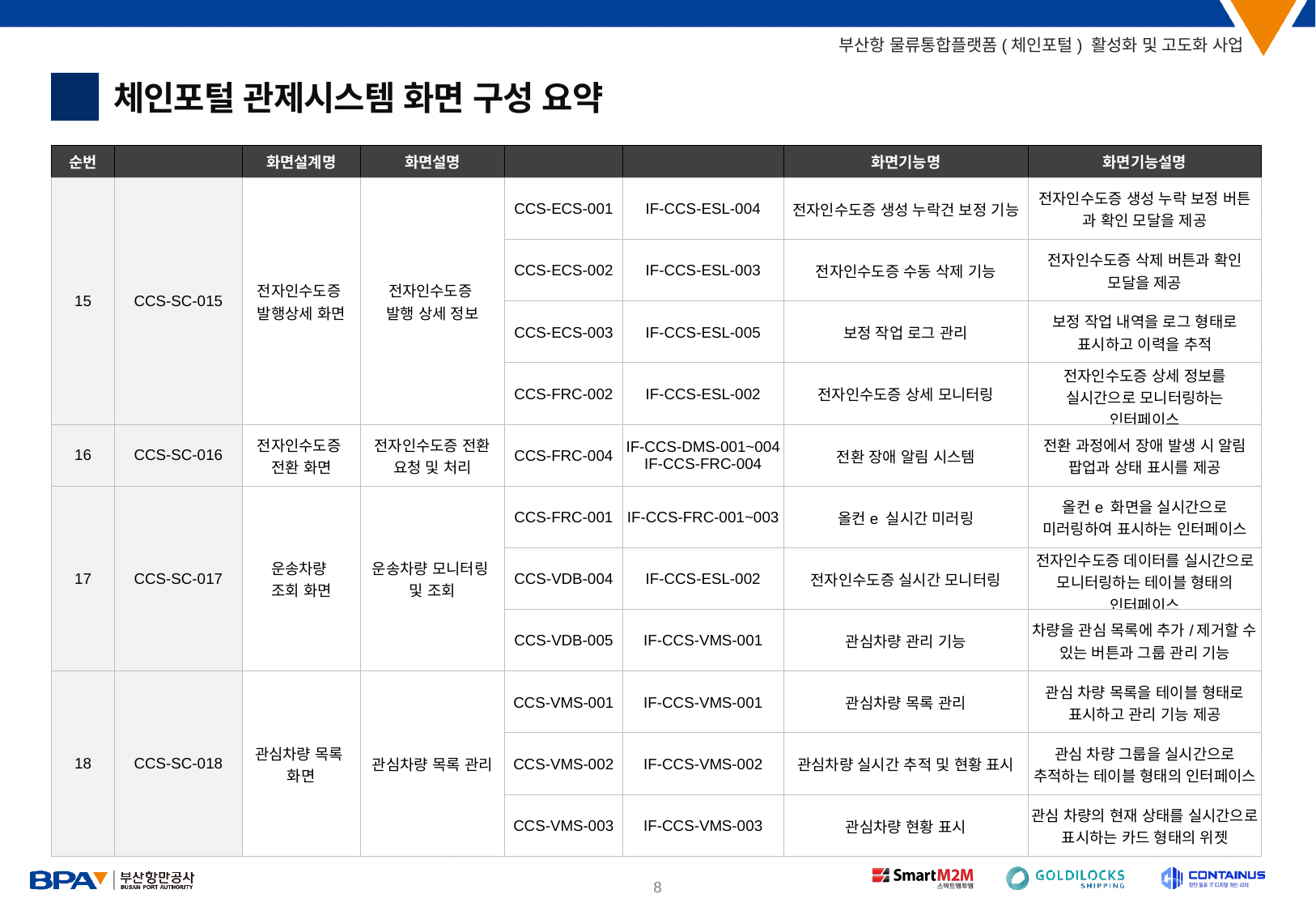

체인포털 관제시스템 화면 구성 요약
1
| 순번 | 화면설계 ID | 화면설계명 | 화면설명 | 화면기능 ID | 인터페이스 ID | 화면기능명 | 화면기능설명 |
| --- | --- | --- | --- | --- | --- | --- | --- |
| 15 | CCS-SC-015 | 전자인수도증 발행상세 화면 | 전자인수도증 발행 상세 정보 | CCS-ECS-001 | IF-CCS-ESL-004 | 전자인수도증 생성 누락건 보정 기능 | 전자인수도증 생성 누락 보정 버튼 과 확인 모달을 제공 |
|  |  |  |  | CCS-ECS-002 | IF-CCS-ESL-003 | 전자인수도증 수동 삭제 기능 | 전자인수도증 삭제 버튼과 확인 모달을 제공 |
|  |  |  |  | CCS-ECS-003 | IF-CCS-ESL-005 | 보정 작업 로그 관리 | 보정 작업 내역을 로그 형태로 표시하고 이력을 추적 |
|  |  |  |  | CCS-FRC-002 | IF-CCS-ESL-002 | 전자인수도증 상세 모니터링 | 전자인수도증 상세 정보를 실시간으로 모니터링하는 인터페이스 |
| 16 | CCS-SC-016 | 전자인수도증 전환 화면 | 전자인수도증 전환 요청 및 처리 | CCS-FRC-004 | IF-CCS-DMS-001~004 IF-CCS-FRC-004 | 전환 장애 알림 시스템 | 전환 과정에서 장애 발생 시 알림 팝업과 상태 표시를 제공 |
| 17 | CCS-SC-017 | 운송차량 조회 화면 | 운송차량 모니터링 및 조회 | CCS-FRC-001 | IF-CCS-FRC-001~003 | 올컨e 실시간 미러링 | 올컨e 화면을 실시간으로 미러링하여 표시하는 인터페이스 |
|  |  |  |  | CCS-VDB-004 | IF-CCS-ESL-002 | 전자인수도증 실시간 모니터링 | 전자인수도증 데이터를 실시간으로 모니터링하는 테이블 형태의 인터페이스 |
|  |  |  |  | CCS-VDB-005 | IF-CCS-VMS-001 | 관심차량 관리 기능 | 차량을 관심 목록에 추가/제거할 수 있는 버튼과 그룹 관리 기능 |
| 18 | CCS-SC-018 | 관심차량 목록 화면 | 관심차량 목록 관리 | CCS-VMS-001 | IF-CCS-VMS-001 | 관심차량 목록 관리 | 관심 차량 목록을 테이블 형태로 표시하고 관리 기능 제공 |
|  |  |  |  | CCS-VMS-002 | IF-CCS-VMS-002 | 관심차량 실시간 추적 및 현황 표시 | 관심 차량 그룹을 실시간으로 추적하는 테이블 형태의 인터페이스 |
|  |  |  |  | CCS-VMS-003 | IF-CCS-VMS-003 | 관심차량 현황 표시 | 관심 차량의 현재 상태를 실시간으로 표시하는 카드 형태의 위젯 |